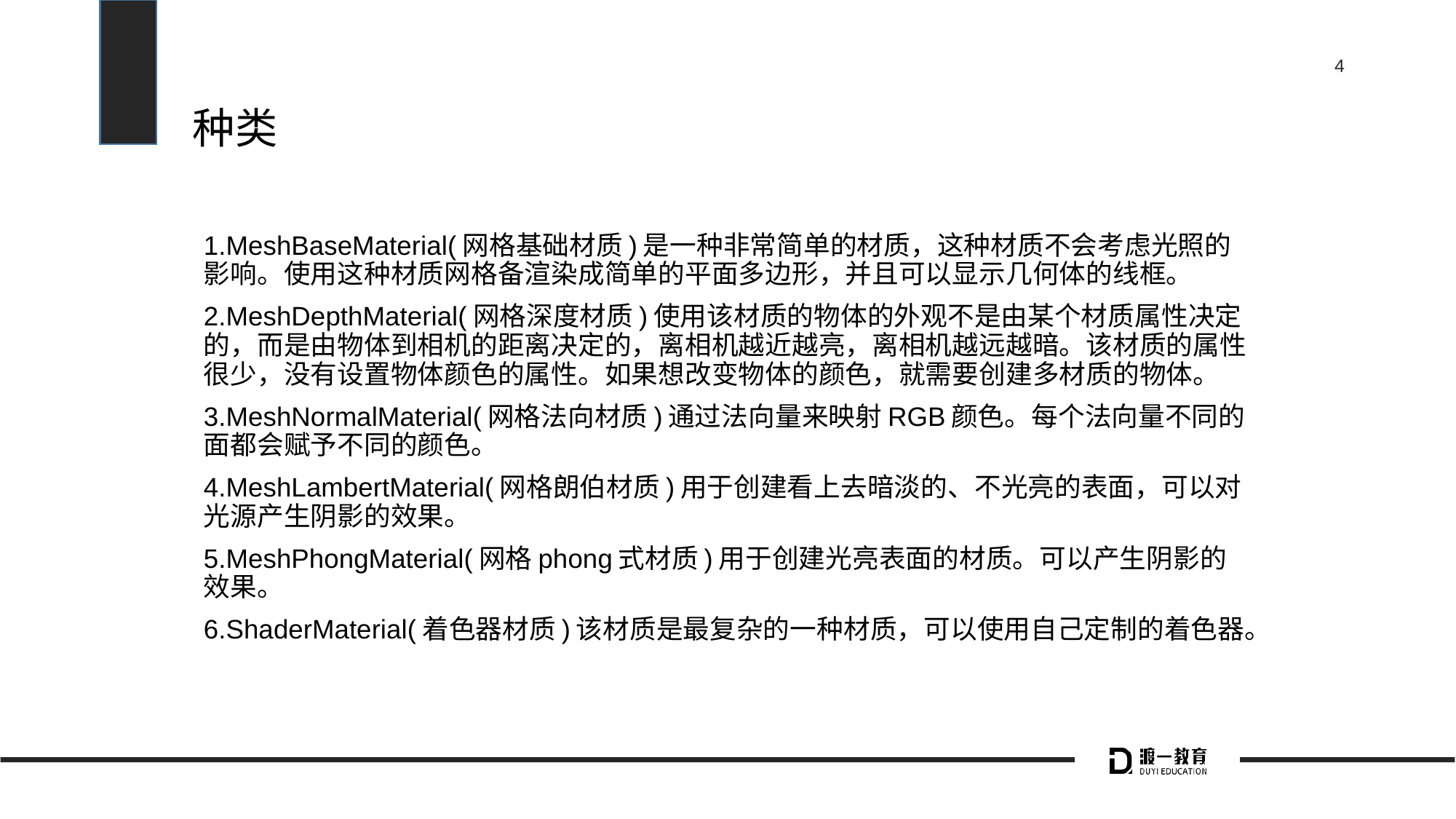

# 种类
1.MeshBaseMaterial(网格基础材质)是一种非常简单的材质，这种材质不会考虑光照的影响。使用这种材质网格备渲染成简单的平面多边形，并且可以显示几何体的线框。
2.MeshDepthMaterial(网格深度材质)使用该材质的物体的外观不是由某个材质属性决定的，而是由物体到相机的距离决定的，离相机越近越亮，离相机越远越暗。该材质的属性很少，没有设置物体颜色的属性。如果想改变物体的颜色，就需要创建多材质的物体。
3.MeshNormalMaterial(网格法向材质)通过法向量来映射RGB颜色。每个法向量不同的面都会赋予不同的颜色。
4.MeshLambertMaterial(网格朗伯材质)用于创建看上去暗淡的、不光亮的表面，可以对光源产生阴影的效果。
5.MeshPhongMaterial(网格phong式材质)用于创建光亮表面的材质。可以产生阴影的效果。
6.ShaderMaterial(着色器材质)该材质是最复杂的一种材质，可以使用自己定制的着色器。